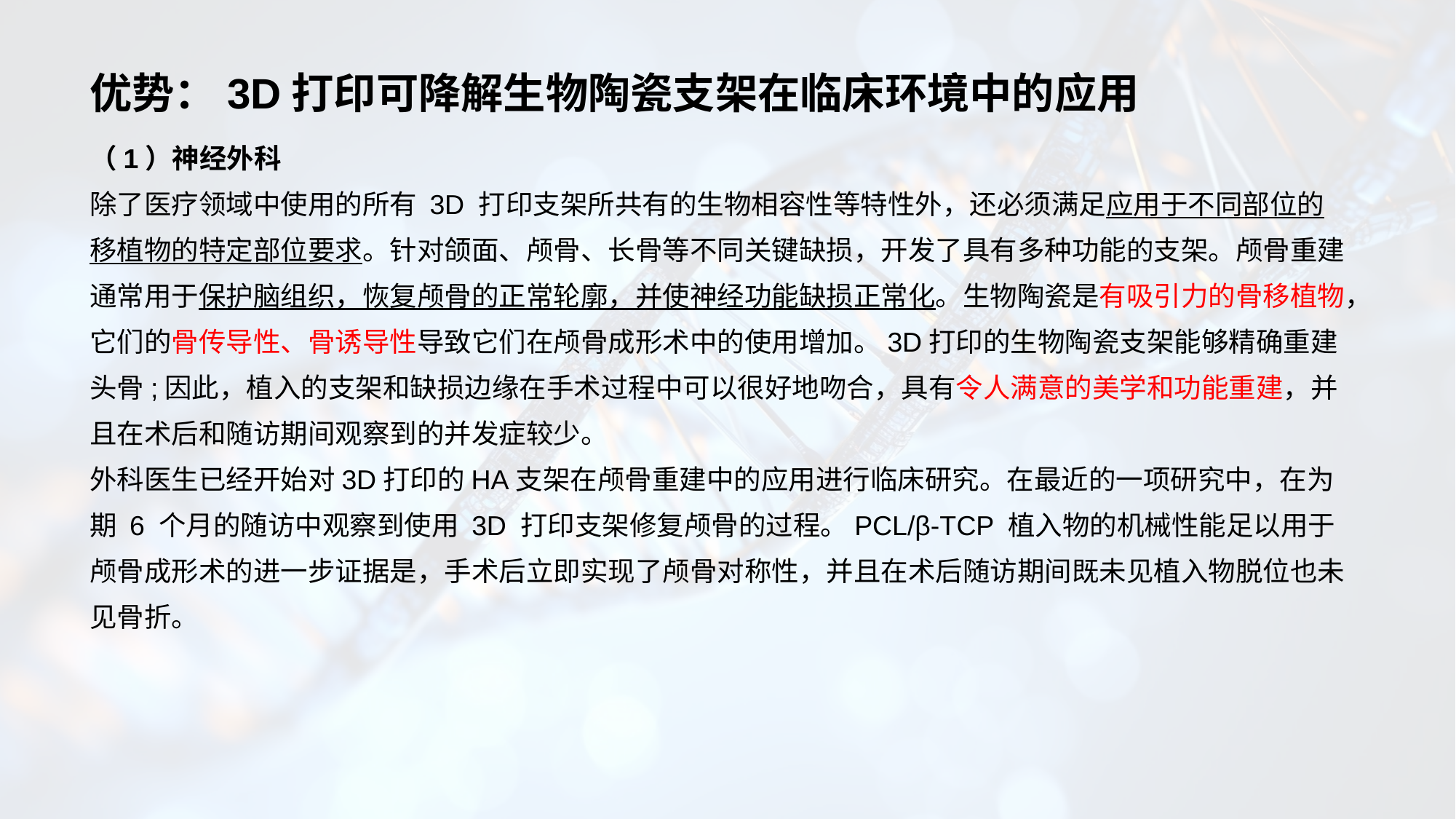

# 优势：3D打印可降解生物陶瓷支架在临床环境中的应用
（1）神经外科
除了医疗领域中使用的所有 3D 打印支架所共有的生物相容性等特性外，还必须满足应用于不同部位的移植物的特定部位要求。针对颌面、颅骨、长骨等不同关键缺损，开发了具有多种功能的支架。颅骨重建通常用于保护脑组织，恢复颅骨的正常轮廓，并使神经功能缺损正常化。生物陶瓷是有吸引力的骨移植物，它们的骨传导性、骨诱导性导致它们在颅骨成形术中的使用增加。3D打印的生物陶瓷支架能够精确重建头骨;因此，植入的支架和缺损边缘在手术过程中可以很好地吻合，具有令人满意的美学和功能重建，并且在术后和随访期间观察到的并发症较少。
外科医生已经开始对3D打印的HA支架在颅骨重建中的应用进行临床研究。在最近的一项研究中，在为期 6 个月的随访中观察到使用 3D 打印支架修复颅骨的过程。PCL/β-TCP 植入物的机械性能足以用于颅骨成形术的进一步证据是，手术后立即实现了颅骨对称性，并且在术后随访期间既未见植入物脱位也未见骨折。